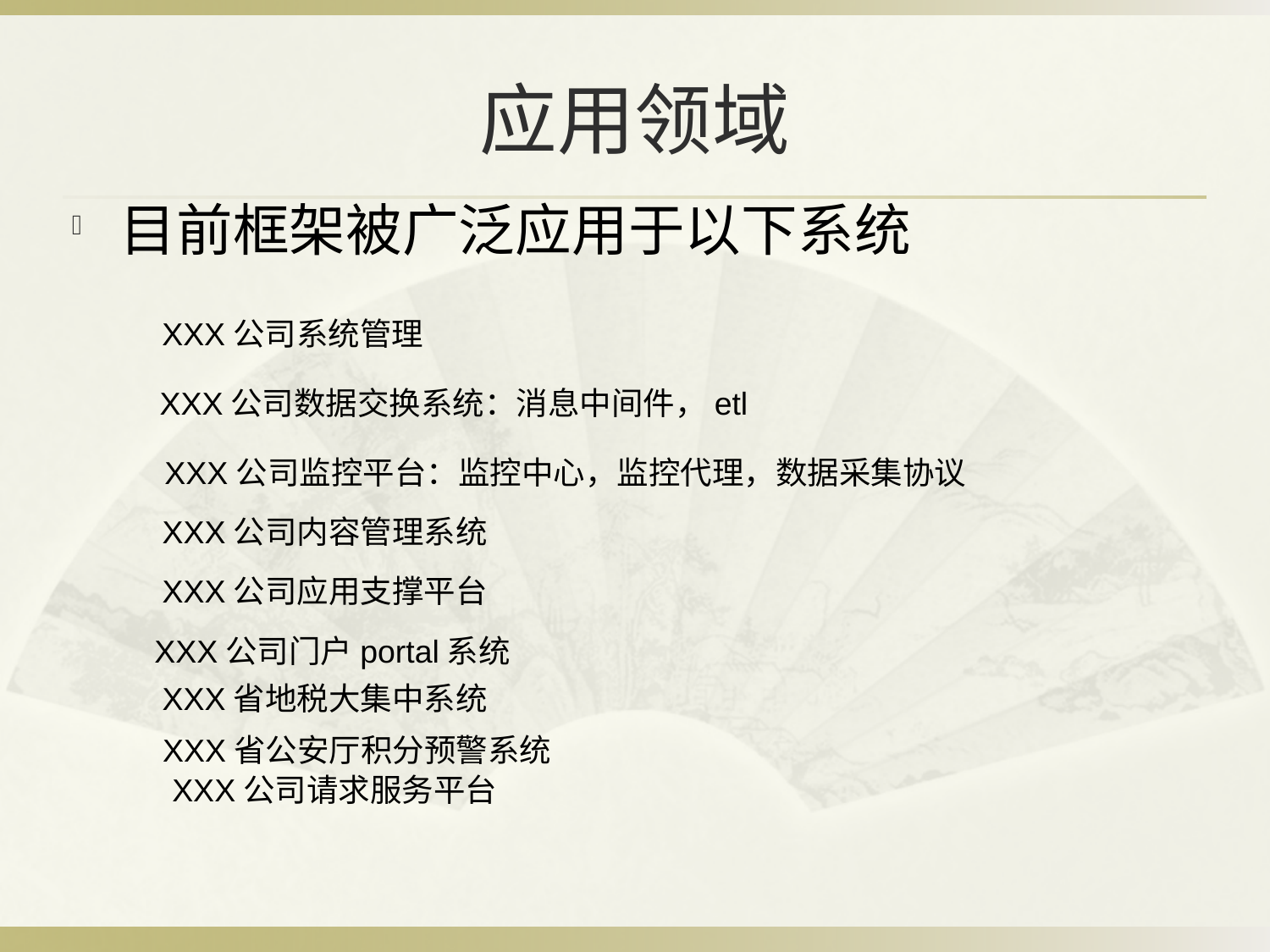

# 应用领域
目前框架被广泛应用于以下系统
XXX公司系统管理
XXX公司数据交换系统：消息中间件，etl
XXX公司监控平台：监控中心，监控代理，数据采集协议
XXX公司内容管理系统
XXX公司应用支撑平台
XXX公司门户portal系统
XXX省地税大集中系统
XXX省公安厅积分预警系统
XXX公司请求服务平台